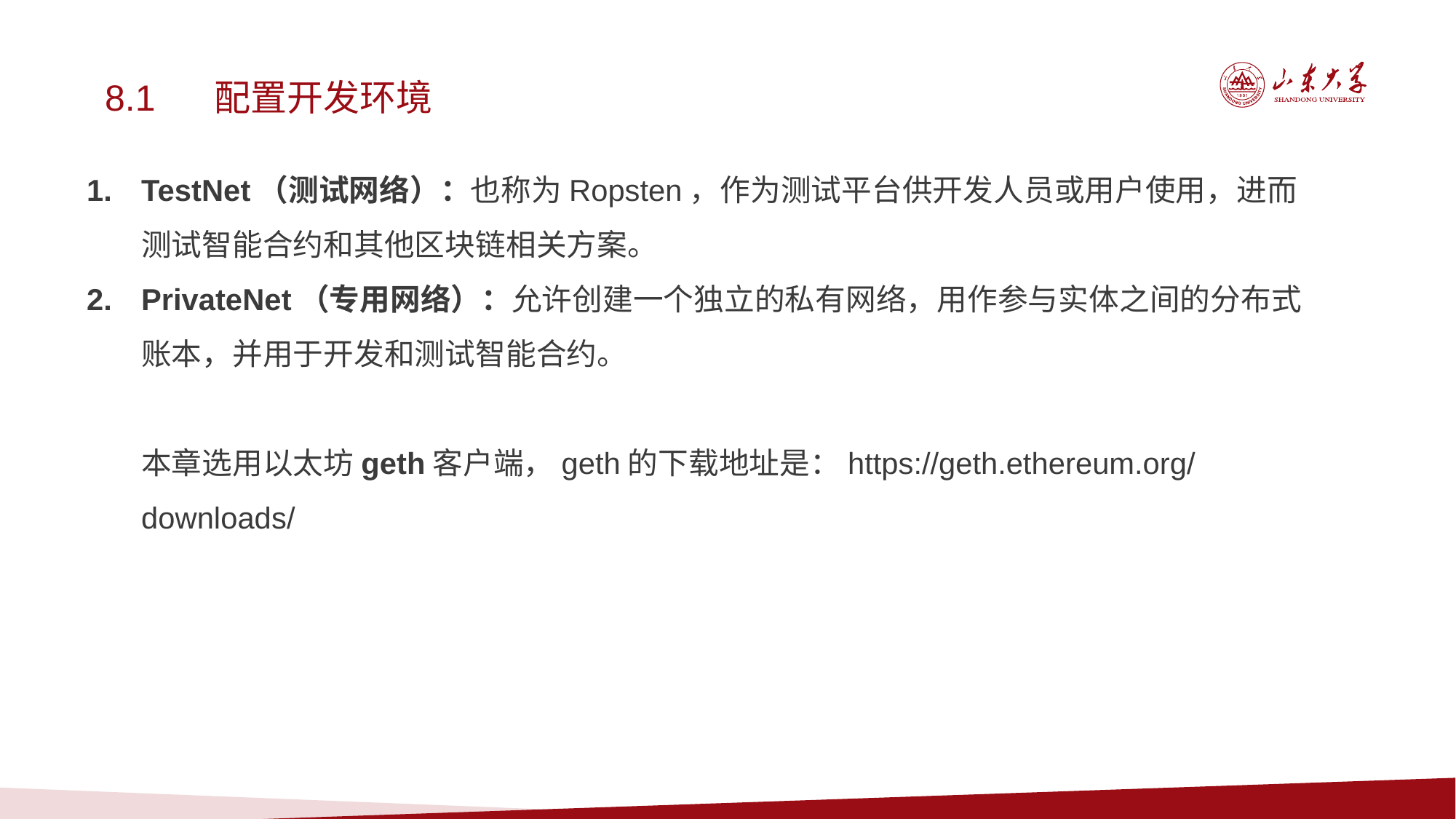

8.1 	配置开发环境
TestNet（测试网络）：也称为Ropsten，作为测试平台供开发人员或用户使用，进而测试智能合约和其他区块链相关方案。
PrivateNet（专用网络）：允许创建一个独立的私有网络，用作参与实体之间的分布式账本，并用于开发和测试智能合约。

本章选用以太坊geth客户端，geth的下载地址是：https://geth.ethereum.org/downloads/